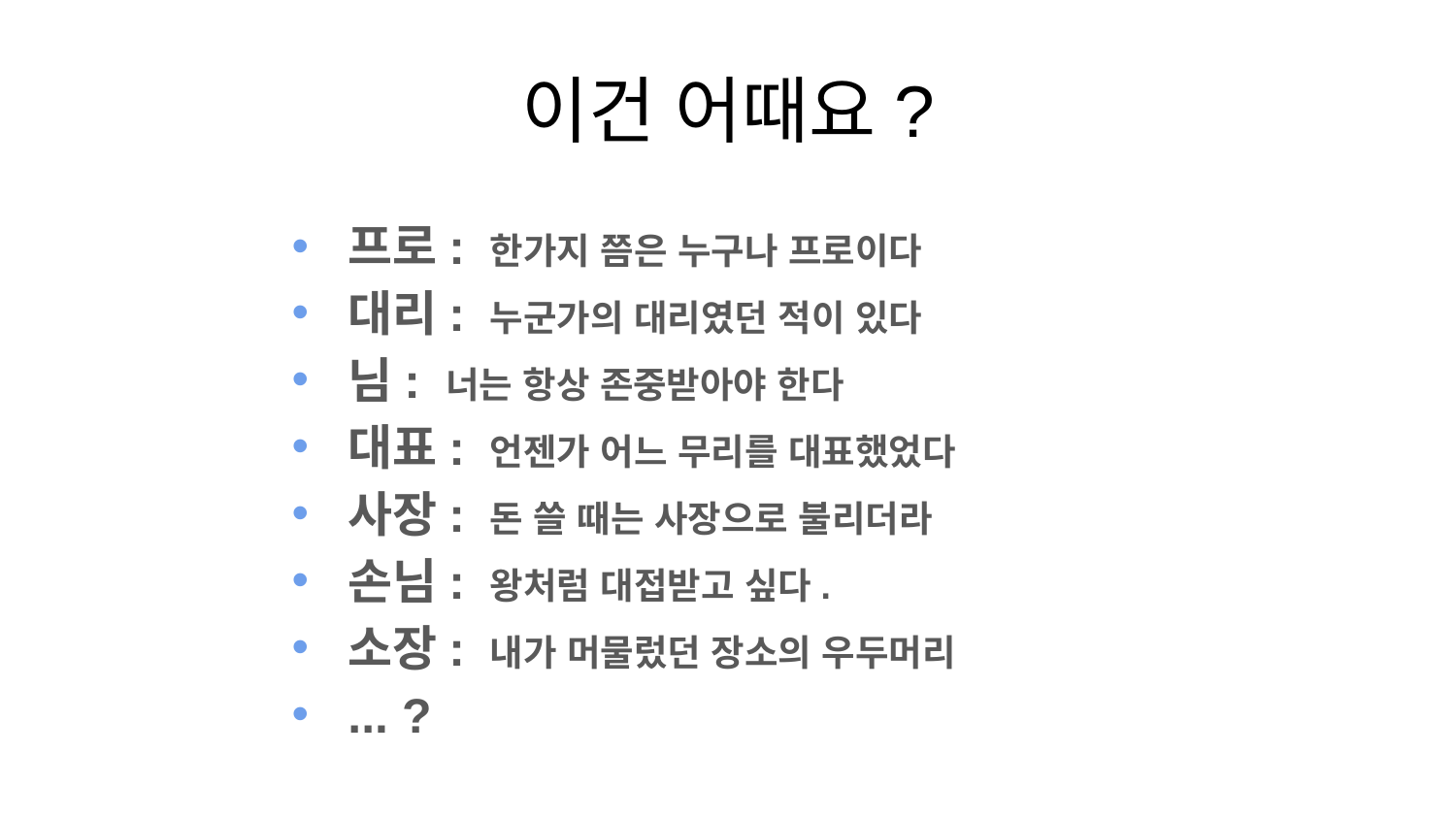

# 이건 어때요?
프로: 한가지 쯤은 누구나 프로이다
대리: 누군가의 대리였던 적이 있다
님: 너는 항상 존중받아야 한다
대표: 언젠가 어느 무리를 대표했었다
사장: 돈 쓸 때는 사장으로 불리더라
손님: 왕처럼 대접받고 싶다.
소장: 내가 머물렀던 장소의 우두머리
... ?